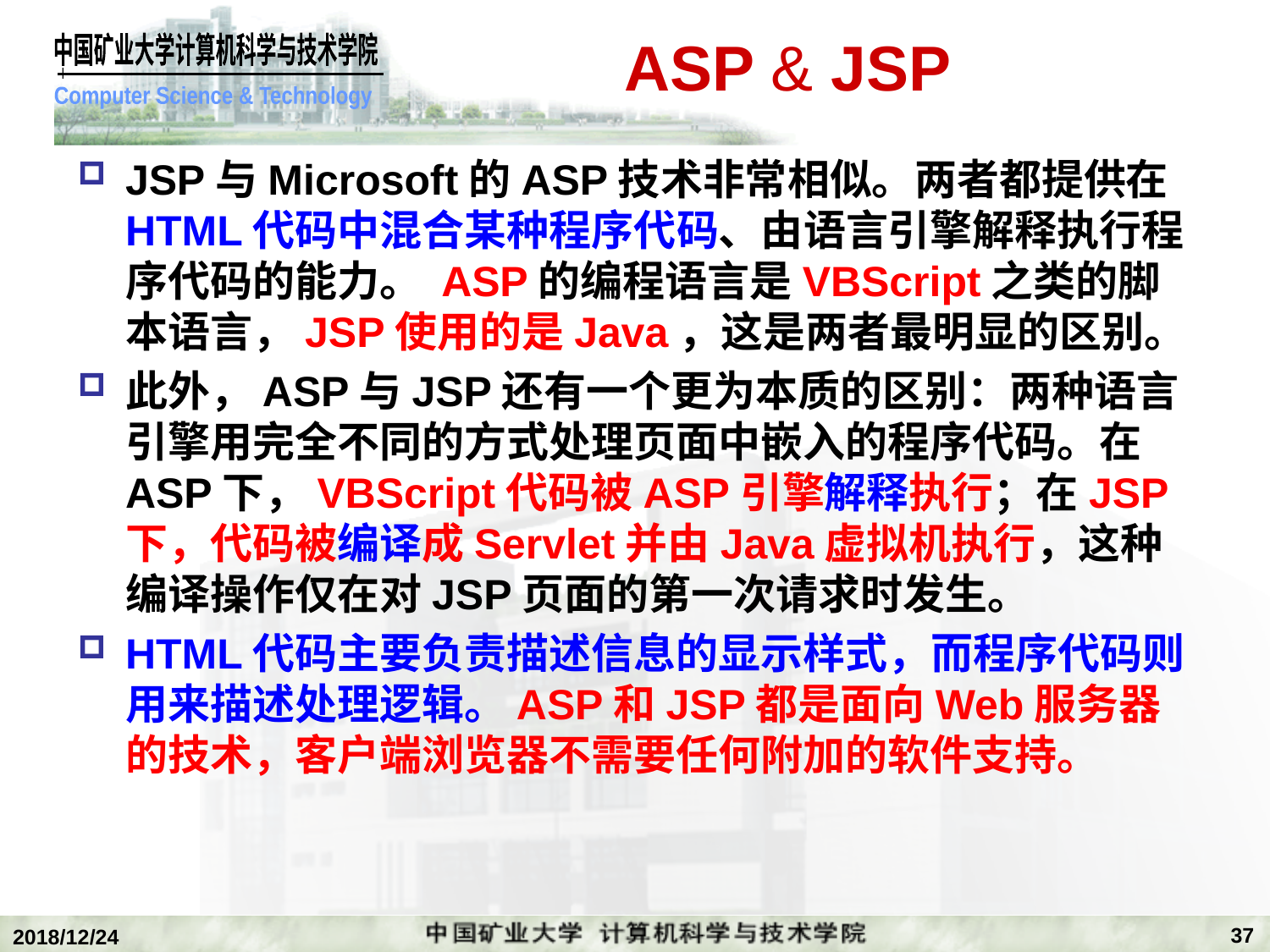

# ASP & JSP
JSP与Microsoft的ASP技术非常相似。两者都提供在HTML代码中混合某种程序代码、由语言引擎解释执行程序代码的能力。 ASP的编程语言是VBScript之类的脚本语言，JSP使用的是Java，这是两者最明显的区别。
此外，ASP与JSP还有一个更为本质的区别：两种语言引擎用完全不同的方式处理页面中嵌入的程序代码。在ASP下，VBScript代码被ASP引擎解释执行；在JSP下，代码被编译成Servlet并由Java虚拟机执行，这种编译操作仅在对JSP页面的第一次请求时发生。
HTML代码主要负责描述信息的显示样式，而程序代码则用来描述处理逻辑。ASP和JSP都是面向Web服务器的技术，客户端浏览器不需要任何附加的软件支持。
37
2018/12/24